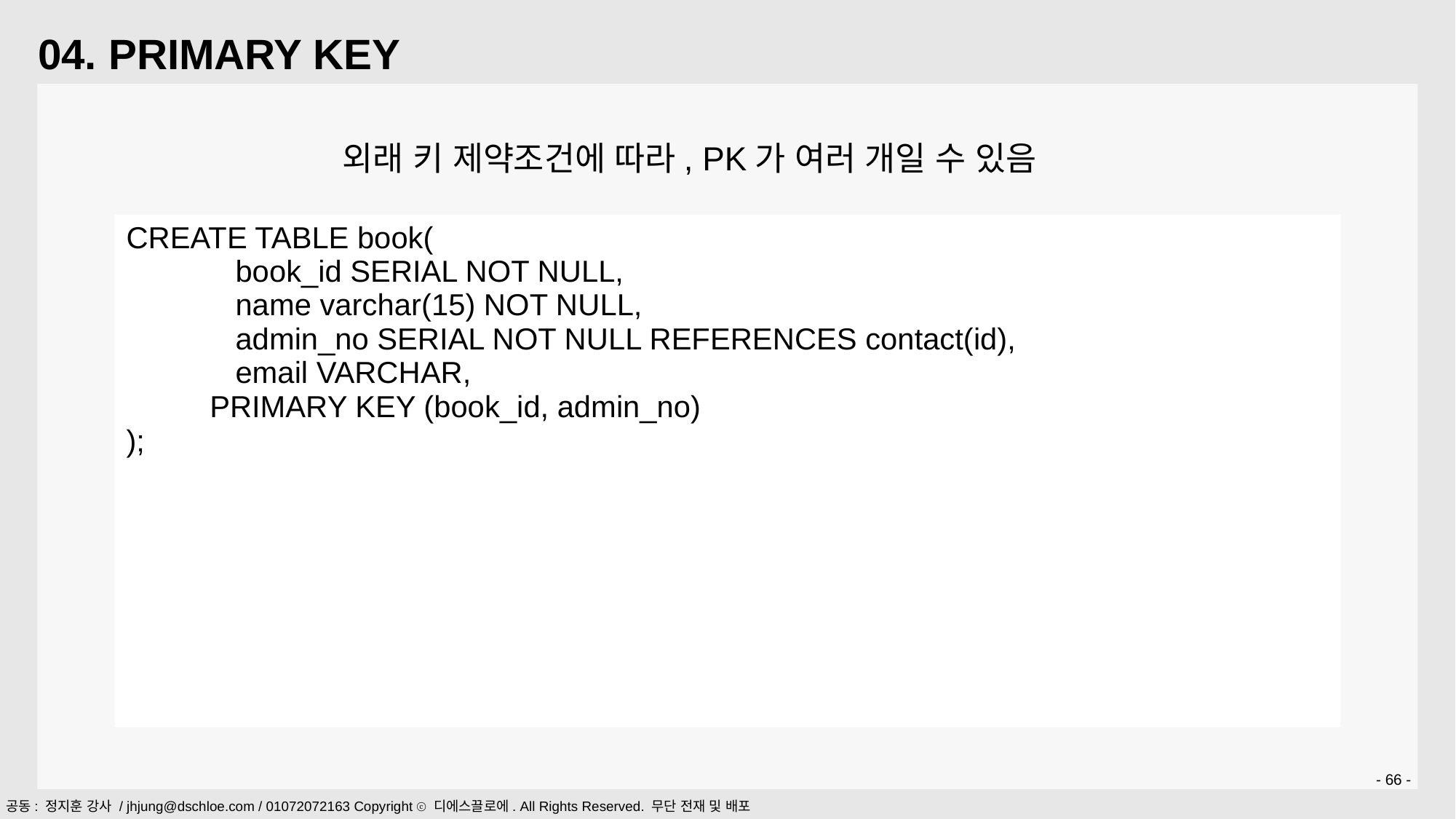

04. PRIMARY KEY
외래 키 제약조건에 따라, PK가 여러 개일 수 있음
| CREATE TABLE book( book\_id SERIAL NOT NULL, name varchar(15) NOT NULL, admin\_no SERIAL NOT NULL REFERENCES contact(id), email VARCHAR, PRIMARY KEY (book\_id, admin\_no) ); |
| --- |
- 66 -